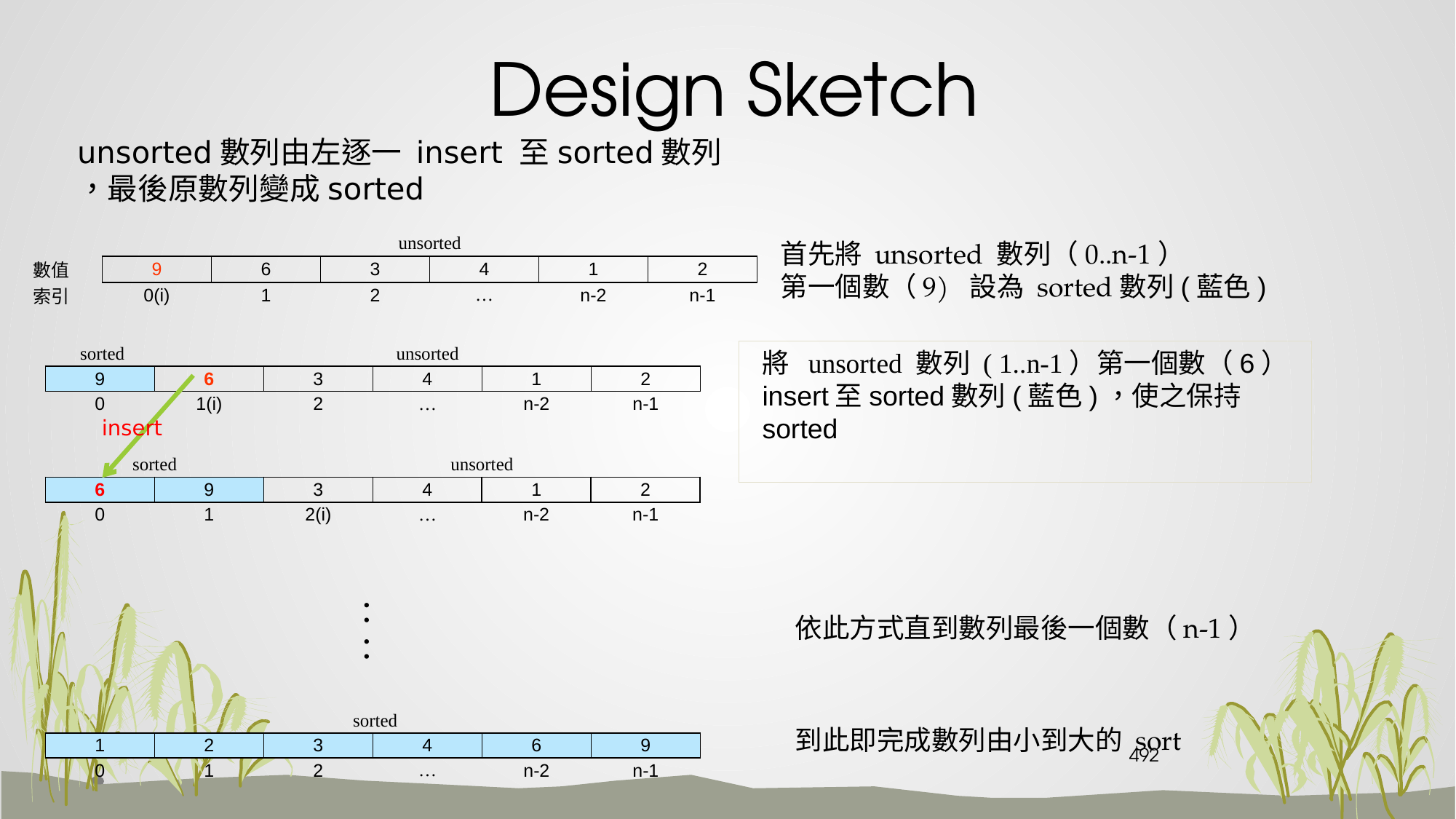

首先將待sort數列（數列 i ~ n-1）中第一個數（即 數值9），設為已soort數列。
# Design Sketch
unsorted數列由左逐一 insert 至sorted數列
，最後原數列變成sorted
| unsorted |  |  |  |  |  |
| --- | --- | --- | --- | --- | --- |
| 9 | 6 | 3 | 4 | 1 | 2 |
| 0(i) | 1 | 2 | … | n-2 | n-1 |
首先將 unsorted 數列（0..n-1）
第一個數（9)  設為 sorted數列(藍色)
| 數值 |
| --- |
| 索引 |
| sorted | unsorted |  |  |  |  |
| --- | --- | --- | --- | --- | --- |
| 9 | 6 | 3 | 4 | 1 | 2 |
| 0 | 1(i) | 2 | … | n-2 | n-1 |
將  unsorted 數列 ( 1..n-1）第一個數（6）
insert至sorted數列(藍色)，使之保持 sorted

insert
| sorted |  | unsorted |  |  |  |
| --- | --- | --- | --- | --- | --- |
| 6 | 9 | 3 | 4 | 1 | 2 |
| 0 | 1 | 2(i) | … | n-2 | n-1 |
：
：
依此方式直到數列最後一個數（n-1）
| sorted |  |  |  |  |  |
| --- | --- | --- | --- | --- | --- |
| 1 | 2 | 3 | 4 | 6 | 9 |
| 0 | 1 | 2 | … | n-2 | n-1 |
到此即完成數列由小到大的 sort
492